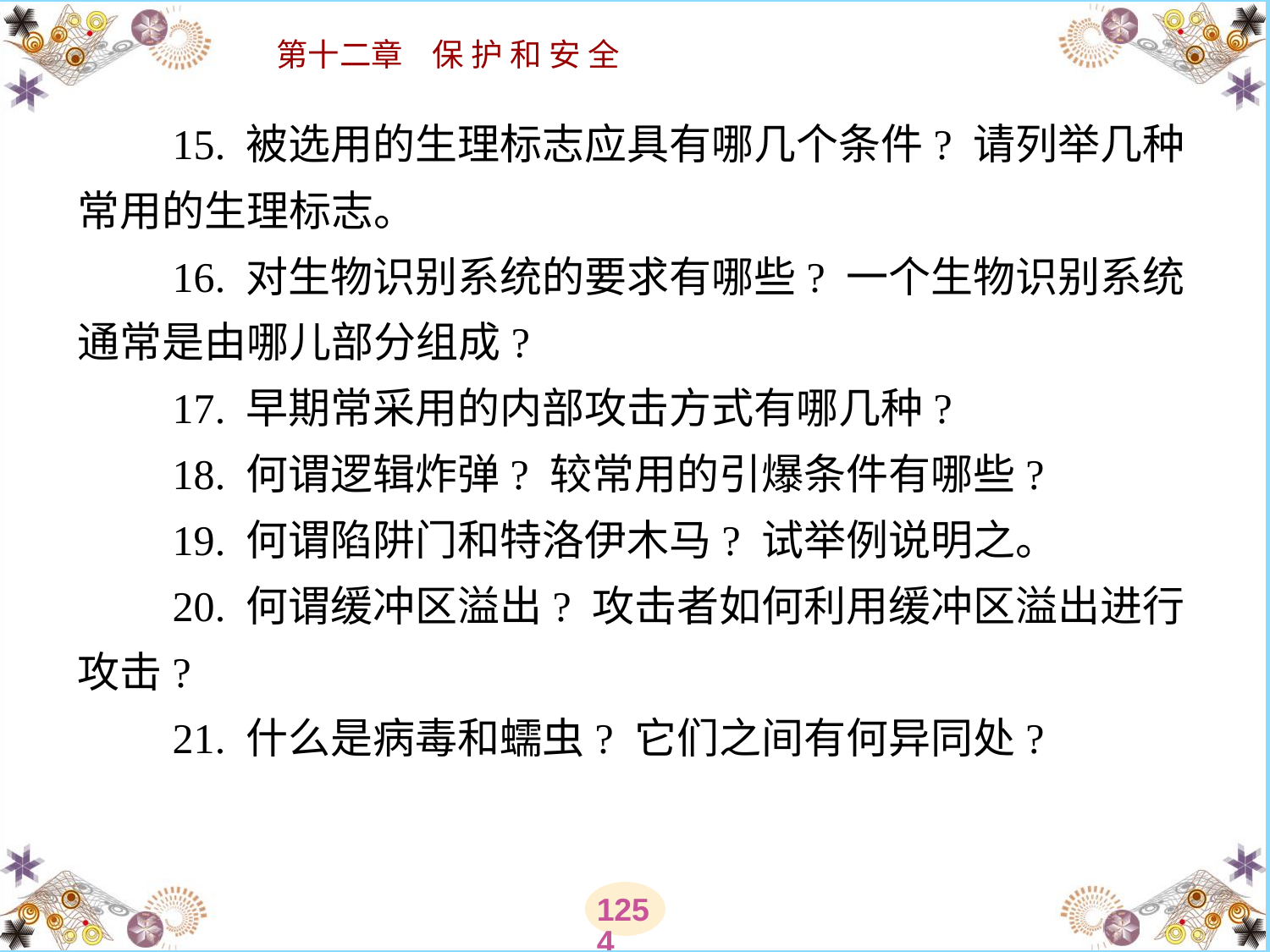

# 15. 被选用的生理标志应具有哪几个条件? 请列举几种常用的生理标志。 　　16. 对生物识别系统的要求有哪些? 一个生物识别系统通常是由哪儿部分组成? 　　17. 早期常采用的内部攻击方式有哪几种? 　　18. 何谓逻辑炸弹? 较常用的引爆条件有哪些? 　　19. 何谓陷阱门和特洛伊木马? 试举例说明之。 　　20. 何谓缓冲区溢出? 攻击者如何利用缓冲区溢出进行攻击? 　　21. 什么是病毒和蠕虫? 它们之间有何异同处?